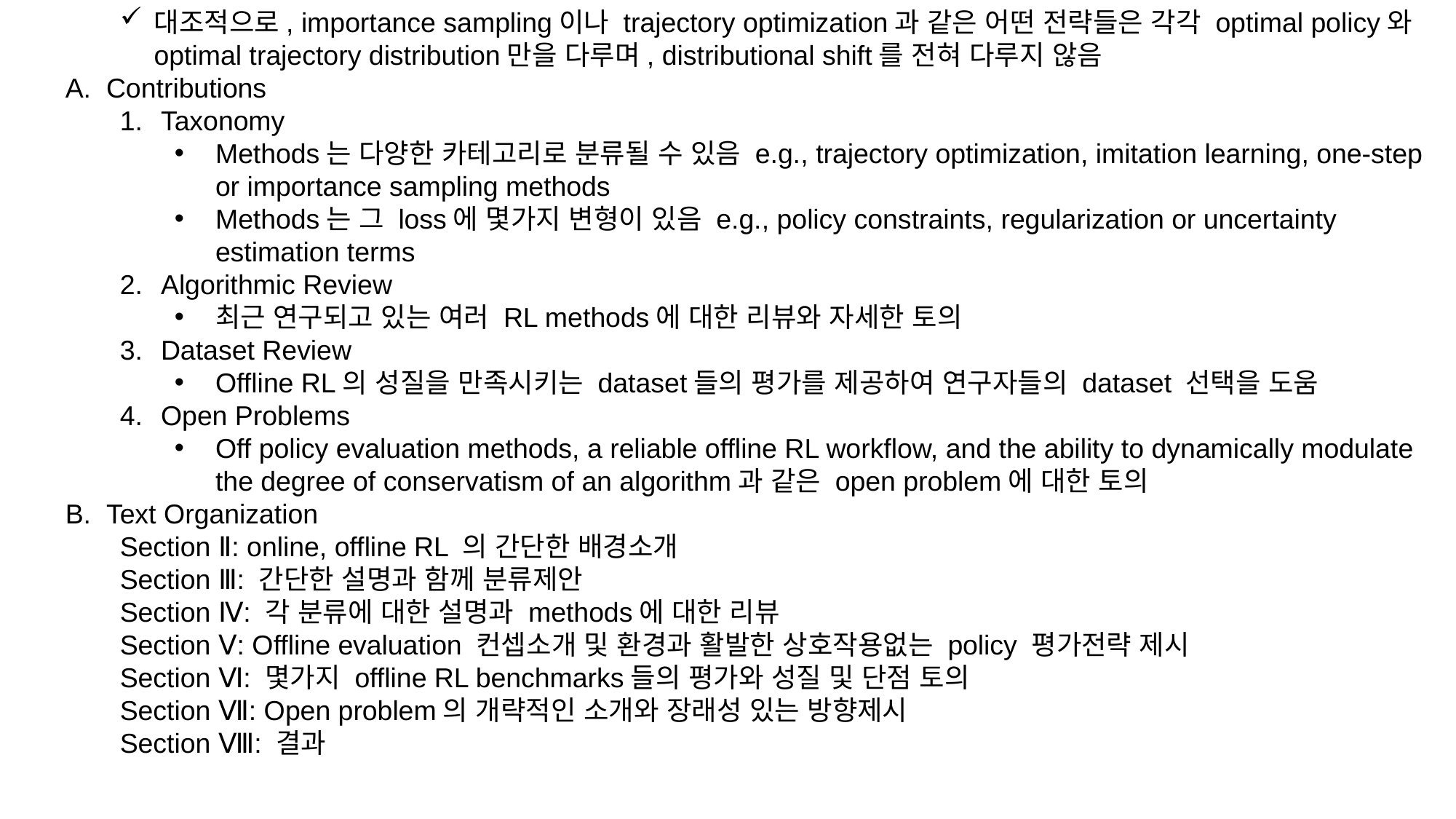

대조적으로, importance sampling이나 trajectory optimization과 같은 어떤 전략들은 각각 optimal policy와 optimal trajectory distribution만을 다루며, distributional shift를 전혀 다루지 않음
Contributions
Taxonomy
Methods는 다양한 카테고리로 분류될 수 있음 e.g., trajectory optimization, imitation learning, one-step or importance sampling methods
Methods는 그 loss에 몇가지 변형이 있음 e.g., policy constraints, regularization or uncertainty estimation terms
Algorithmic Review
최근 연구되고 있는 여러 RL methods에 대한 리뷰와 자세한 토의
Dataset Review
Offline RL의 성질을 만족시키는 dataset들의 평가를 제공하여 연구자들의 dataset 선택을 도움
Open Problems
Off policy evaluation methods, a reliable offline RL workflow, and the ability to dynamically modulate the degree of conservatism of an algorithm과 같은 open problem에 대한 토의
Text Organization
Section Ⅱ: online, offline RL 의 간단한 배경소개
Section Ⅲ: 간단한 설명과 함께 분류제안
Section Ⅳ: 각 분류에 대한 설명과 methods에 대한 리뷰
Section Ⅴ: Offline evaluation 컨셉소개 및 환경과 활발한 상호작용없는 policy 평가전략 제시
Section Ⅵ: 몇가지 offline RL benchmarks들의 평가와 성질 및 단점 토의
Section Ⅶ: Open problem의 개략적인 소개와 장래성 있는 방향제시
Section Ⅷ: 결과